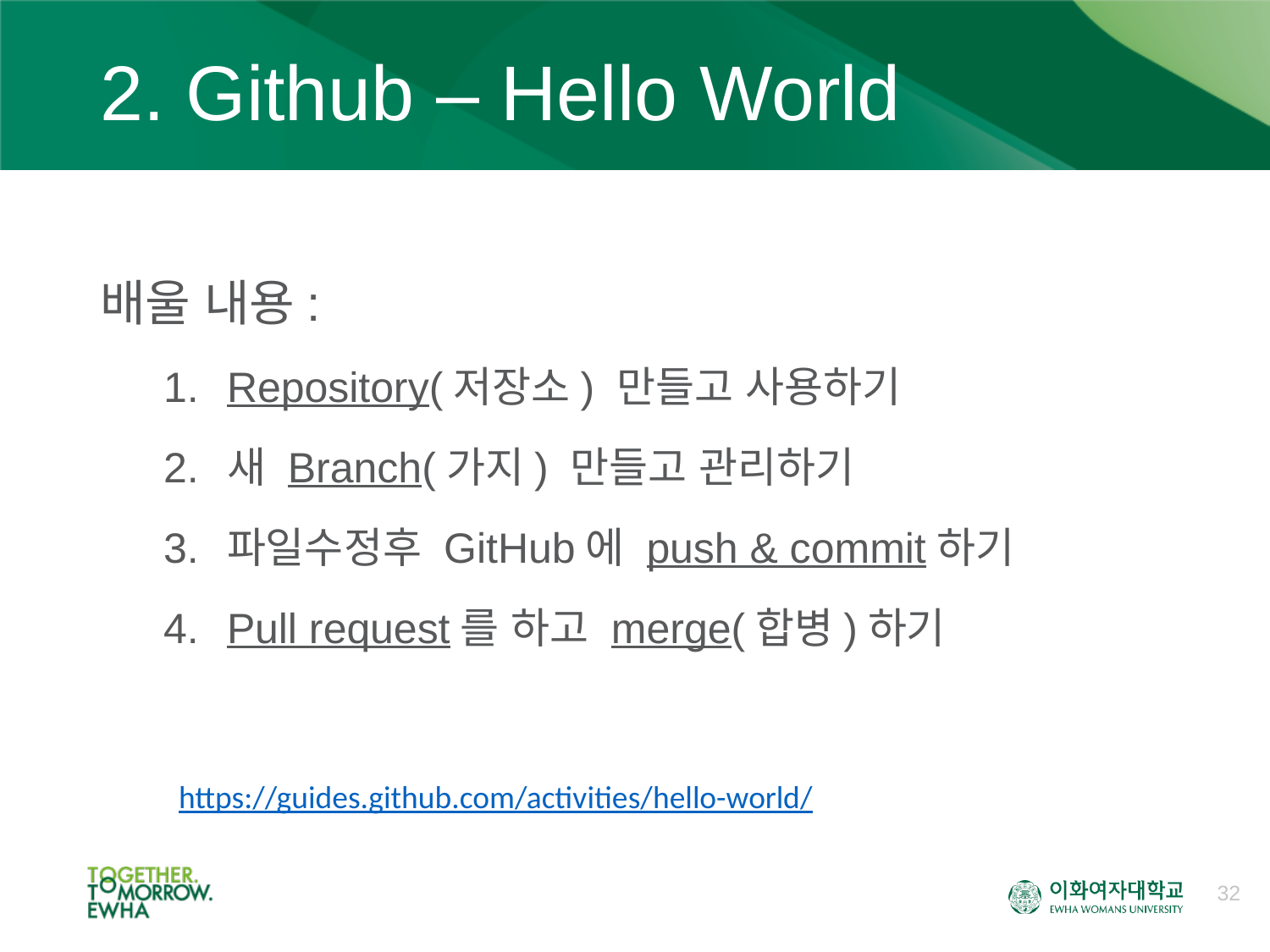

# 2. Github – Hello World
배울 내용:
Repository(저장소) 만들고 사용하기
새 Branch(가지) 만들고 관리하기
파일수정후 GitHub에 push & commit하기
Pull request를 하고 merge(합병)하기
https://guides.github.com/activities/hello-world/
32